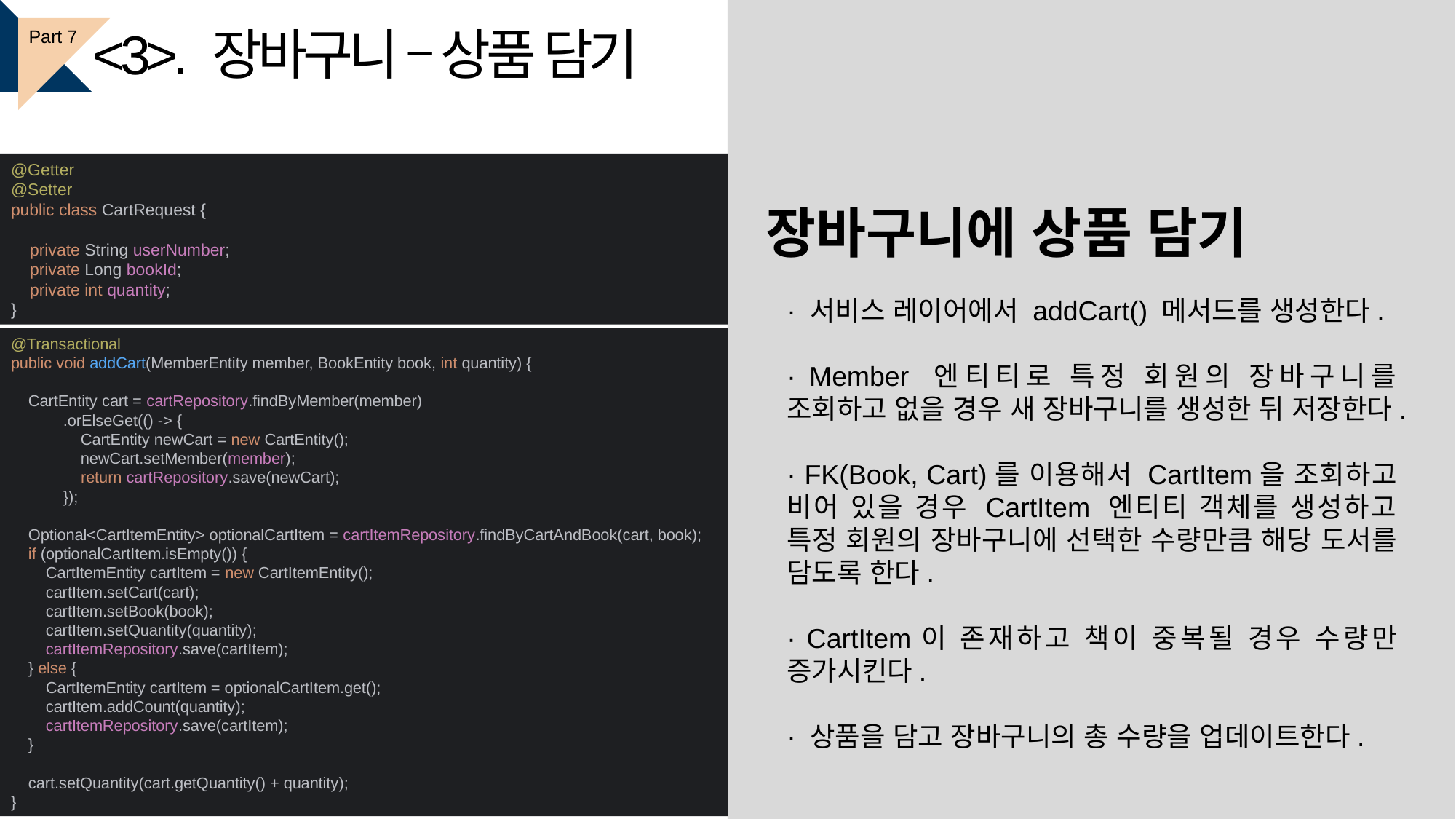

<3>. 장바구니 – 상품 담기

Part 7
@Getter
@Setter
public class CartRequest {
    private String userNumber;
    private Long bookId;
    private int quantity;
}
장바구니에 상품 담기
· 서비스 레이어에서 addCart() 메서드를 생성한다.

· Member 엔티티로 특정 회원의 장바구니를 조회하고 없을 경우 새 장바구니를 생성한 뒤 저장한다.

· FK(Book, Cart)를 이용해서 CartItem을 조회하고 비어 있을 경우 CartItem 엔티티 객체를 생성하고 특정 회원의 장바구니에 선택한 수량만큼 해당 도서를 담도록 한다.

· CartItem이 존재하고 책이 중복될 경우 수량만 증가시킨다.

· 상품을 담고 장바구니의 총 수량을 업데이트한다.
@Transactional
public void addCart(MemberEntity member, BookEntity book, int quantity) {
    CartEntity cart = cartRepository.findByMember(member)
            .orElseGet(() -> {
                CartEntity newCart = new CartEntity();
                newCart.setMember(member);
                return cartRepository.save(newCart);
            });
    Optional<CartItemEntity> optionalCartItem = cartItemRepository.findByCartAndBook(cart, book);
    if (optionalCartItem.isEmpty()) {
        CartItemEntity cartItem = new CartItemEntity();
        cartItem.setCart(cart);
        cartItem.setBook(book);
        cartItem.setQuantity(quantity);
        cartItemRepository.save(cartItem);
    } else {
        CartItemEntity cartItem = optionalCartItem.get();
        cartItem.addCount(quantity);
        cartItemRepository.save(cartItem);
    }
    cart.setQuantity(cart.getQuantity() + quantity);
}